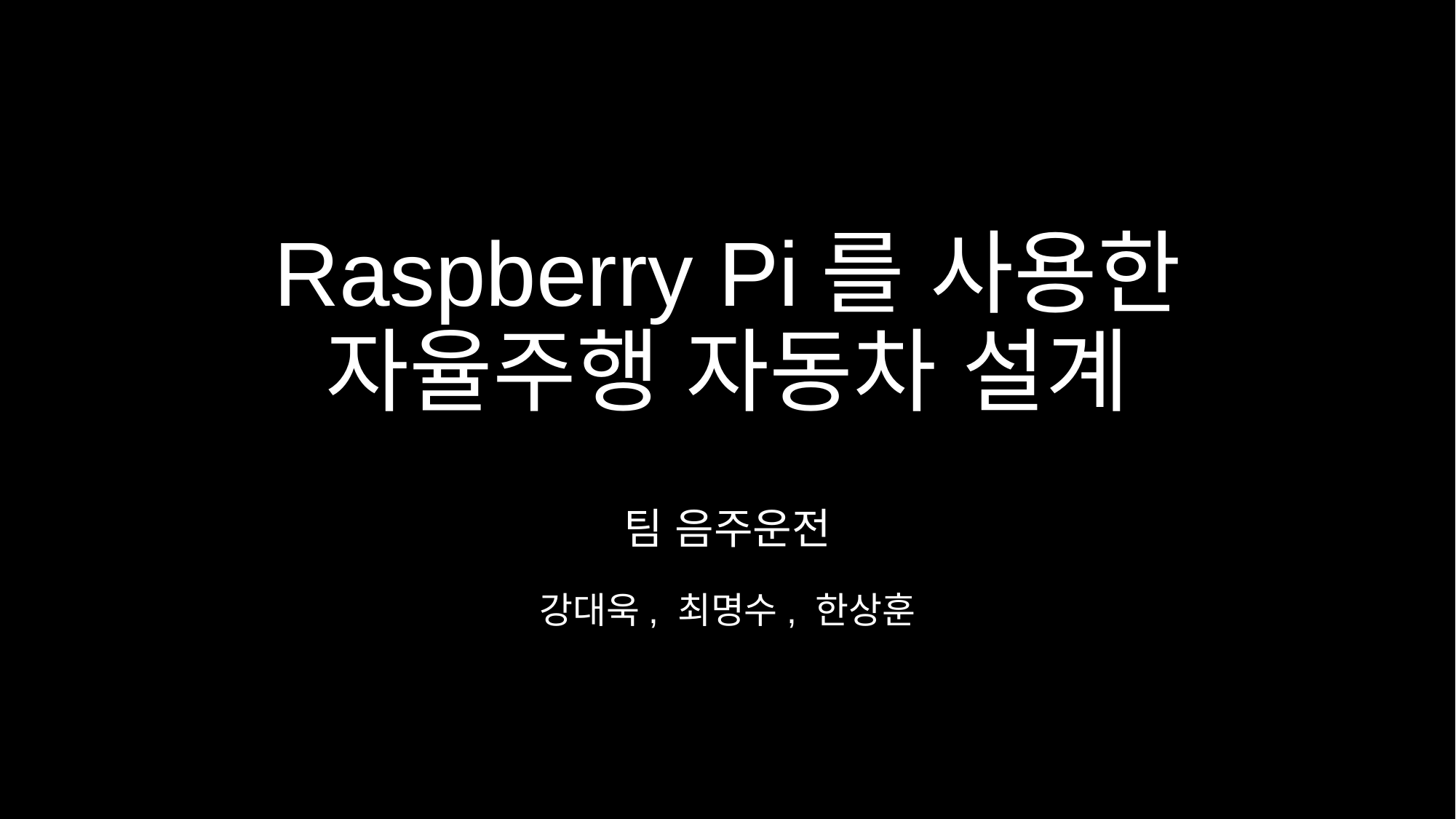

# Raspberry Pi를 사용한 자율주행 자동차 설계
팀 음주운전

강대욱, 최명수, 한상훈